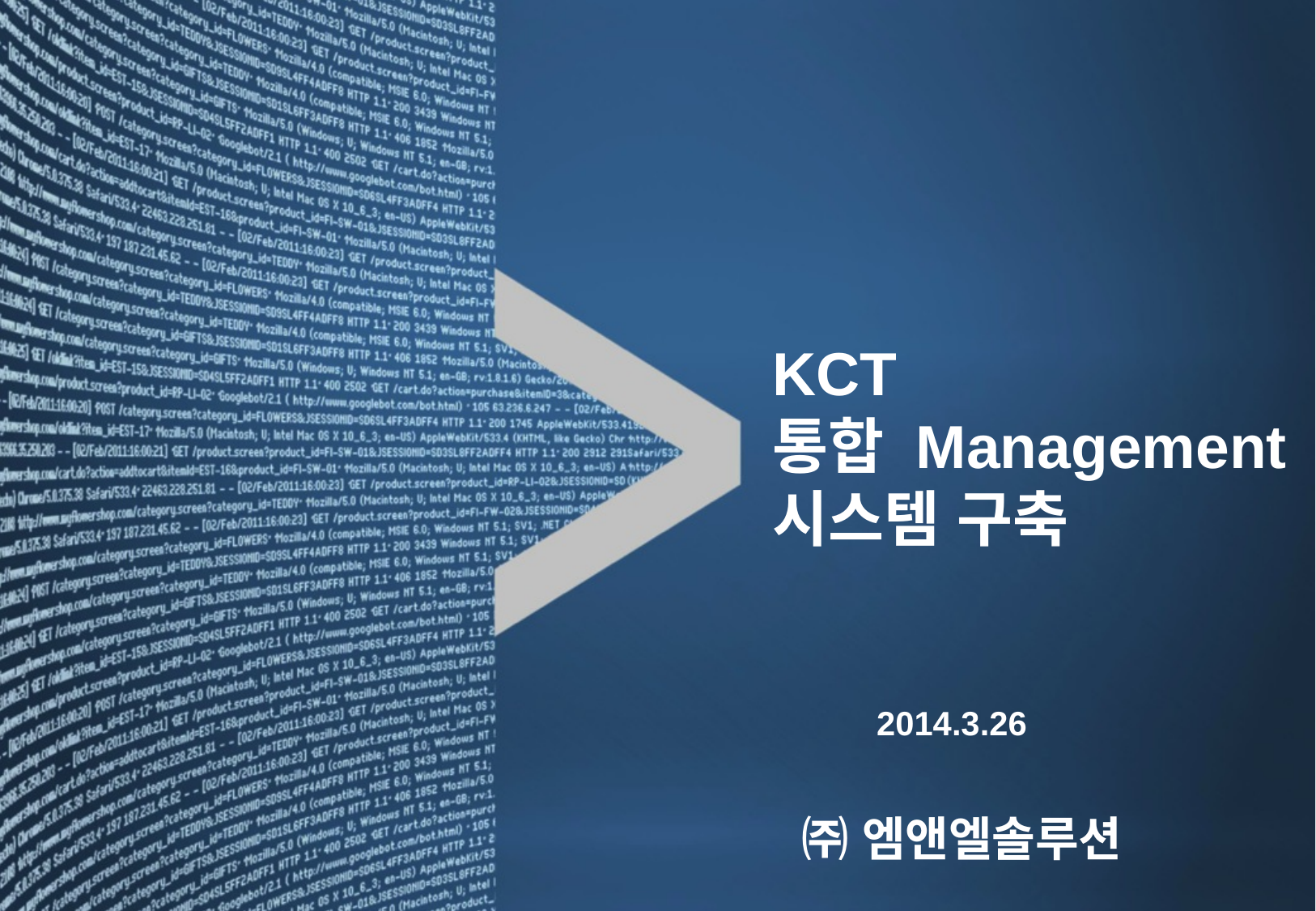

KCT
통합 Management
시스템 구축
2014.3.26
㈜ 엠앤엘솔루션